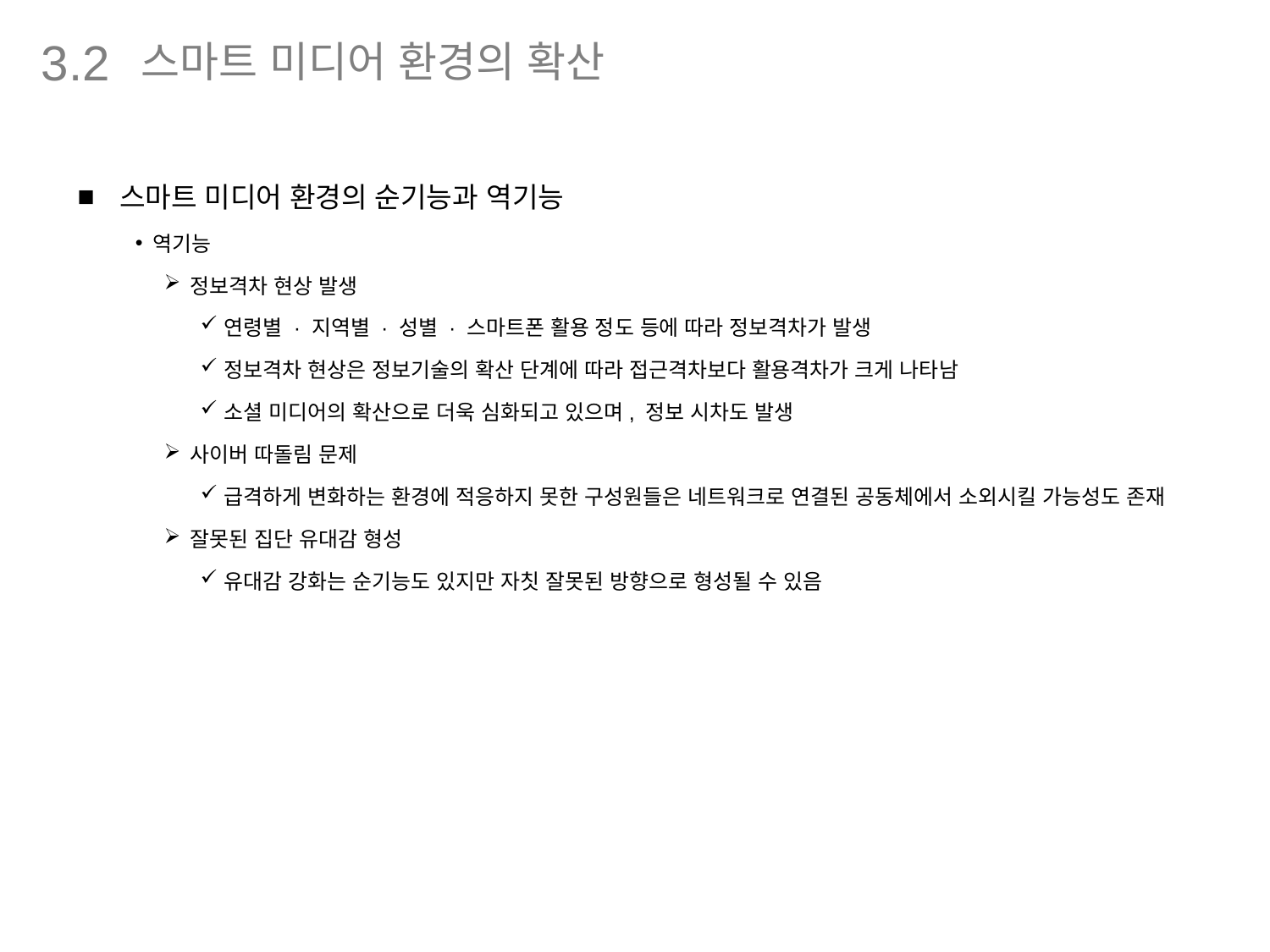

스마트 미디어 환경의 확산
3.2

스마트 미디어 환경의 순기능과 역기능
역기능
정보격차 현상 발생
연령별 · 지역별 · 성별 · 스마트폰 활용 정도 등에 따라 정보격차가 발생
정보격차 현상은 정보기술의 확산 단계에 따라 접근격차보다 활용격차가 크게 나타남
소셜 미디어의 확산으로 더욱 심화되고 있으며, 정보 시차도 발생
사이버 따돌림 문제
급격하게 변화하는 환경에 적응하지 못한 구성원들은 네트워크로 연결된 공동체에서 소외시킬 가능성도 존재
잘못된 집단 유대감 형성
유대감 강화는 순기능도 있지만 자칫 잘못된 방향으로 형성될 수 있음